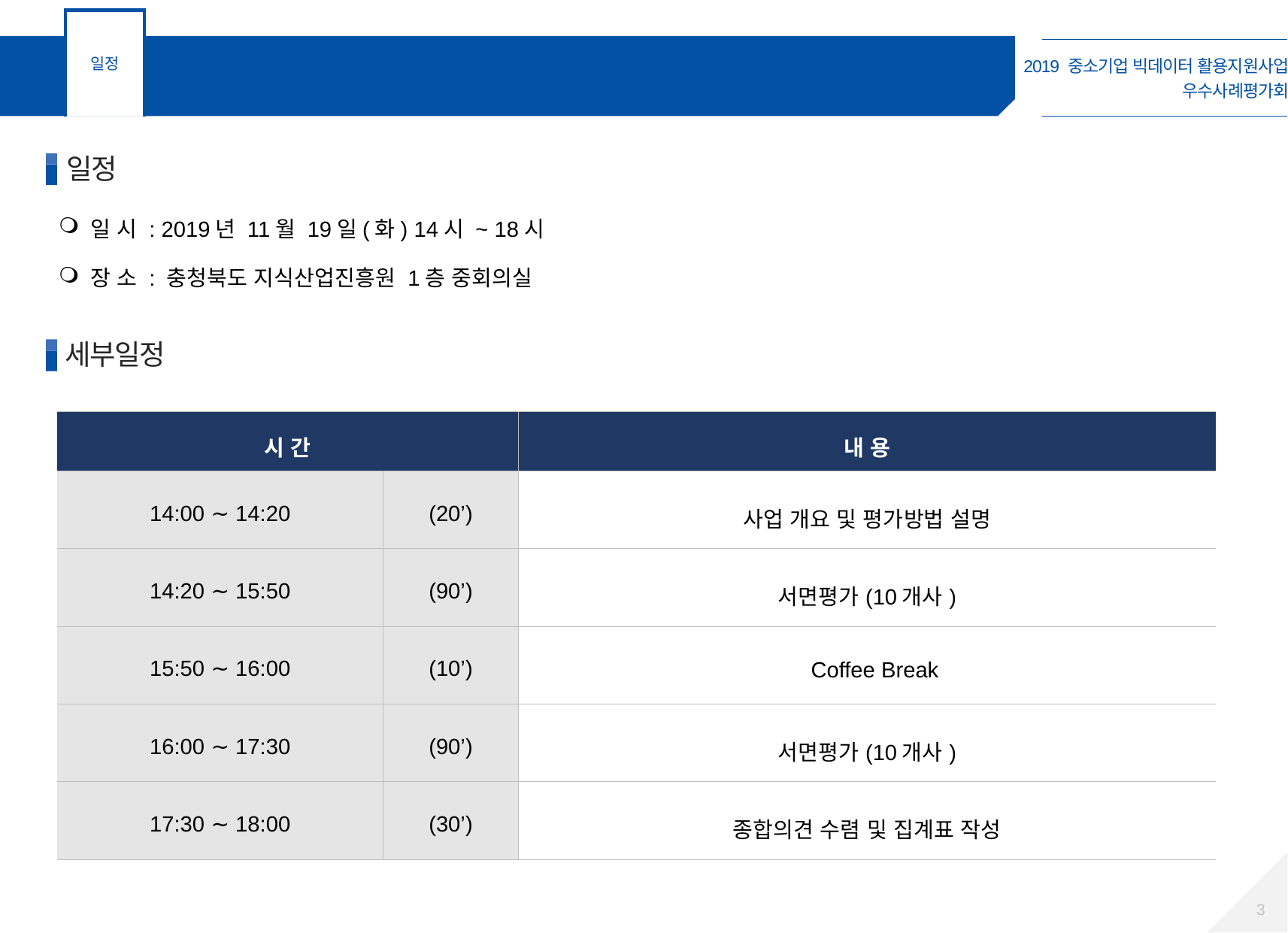

일정
우수사례평가회 일정
1
일정

 일 시 : 2019년 11월 19일(화) 14시 ~ 18시
 장 소 : 충청북도 지식산업진흥원 1층 중회의실
세부일정

| 시 간 |  | 내 용 |
| --- | --- | --- |
| 14:00 ∼ 14:20 | (20’) | 사업 개요 및 평가방법 설명 |
| 14:20 ∼ 15:50 | (90’) | 서면평가(10개사) |
| 15:50 ∼ 16:00 | (10’) | Coffee Break |
| 16:00 ∼ 17:30 | (90’) | 서면평가(10개사) |
| 17:30 ∼ 18:00 | (30’) | 종합의견 수렴 및 집계표 작성 |
3